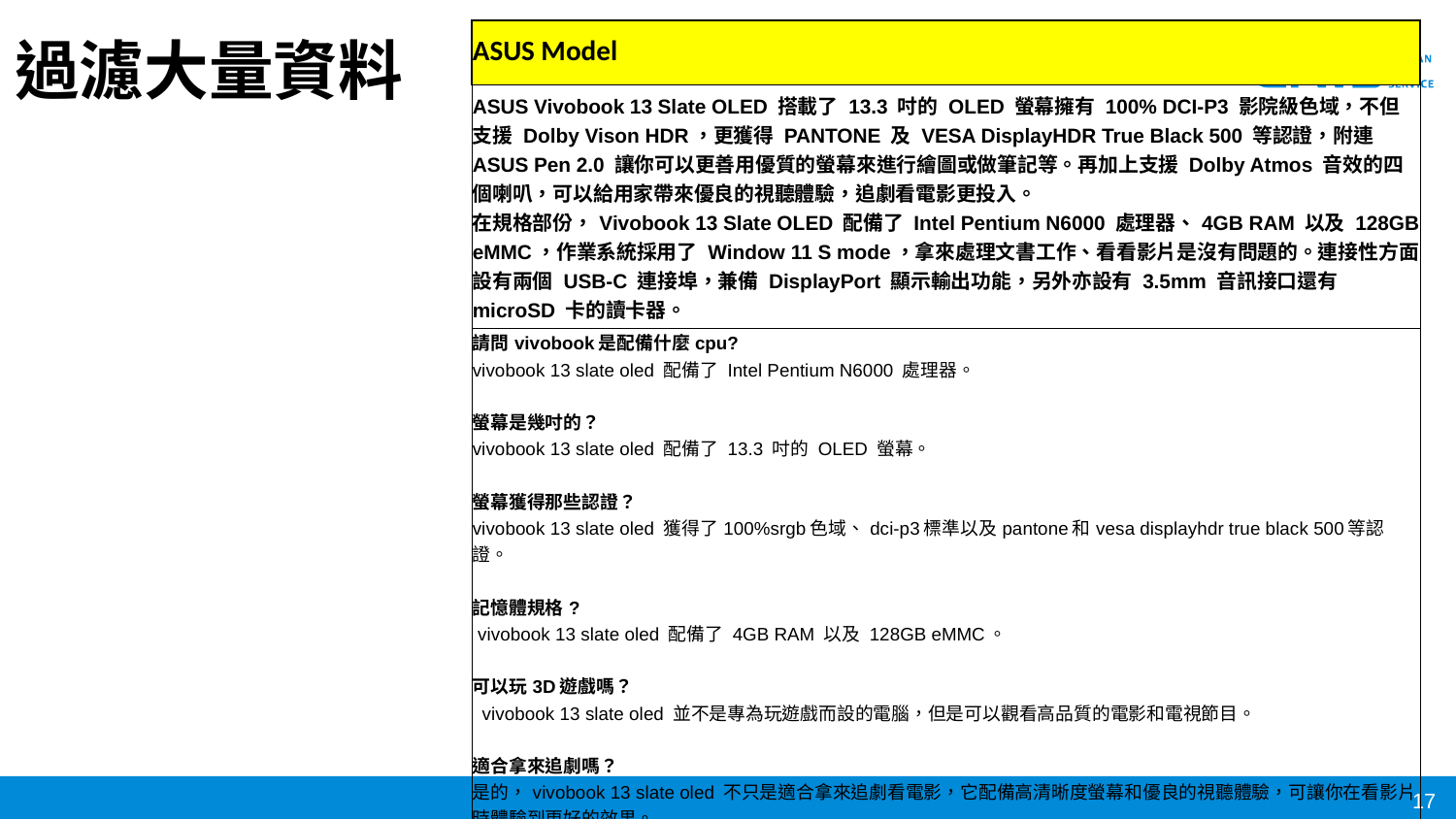

# 過濾大量資料
| ASUS Model |
| --- |
| ASUS Vivobook 13 Slate OLED 搭載了 13.3 吋的 OLED 螢幕擁有 100% DCI-P3 影院級色域，不但支援 Dolby Vison HDR，更獲得 PANTONE 及 VESA DisplayHDR True Black 500 等認證，附連 ASUS Pen 2.0 讓你可以更善用優質的螢幕來進行繪圖或做筆記等。再加上支援 Dolby Atmos 音效的四個喇叭，可以給用家帶來優良的視聽體驗，追劇看電影更投入。 在規格部份，Vivobook 13 Slate OLED 配備了 Intel Pentium N6000 處理器、4GB RAM 以及 128GB eMMC，作業系統採用了 Window 11 S mode，拿來處理文書工作、看看影片是沒有問題的。連接性方面設有兩個 USB-C 連接埠，兼備 DisplayPort 顯示輸出功能，另外亦設有 3.5mm 音訊接口還有 microSD 卡的讀卡器。 |
| 請問vivobook是配備什麼cpu? vivobook 13 slate oled 配備了 Intel Pentium N6000 處理器。 螢幕是幾吋的？ vivobook 13 slate oled 配備了 13.3 吋的 OLED 螢幕。  螢幕獲得那些認證？ vivobook 13 slate oled 獲得了100%srgb色域、dci-p3標準以及pantone和vesa displayhdr true black 500等認證。   記憶體規格? vivobook 13 slate oled 配備了 4GB RAM 以及 128GB eMMC。   可以玩3D遊戲嗎？ vivobook 13 slate oled 並不是專為玩遊戲而設的電腦，但是可以觀看高品質的電影和電視節目。   適合拿來追劇嗎？ 是的，vivobook 13 slate oled 不只是適合拿來追劇看電影，它配備高清晰度螢幕和優良的視聽體驗，可讓你在看影片時體驗到更好的效果。 |
17